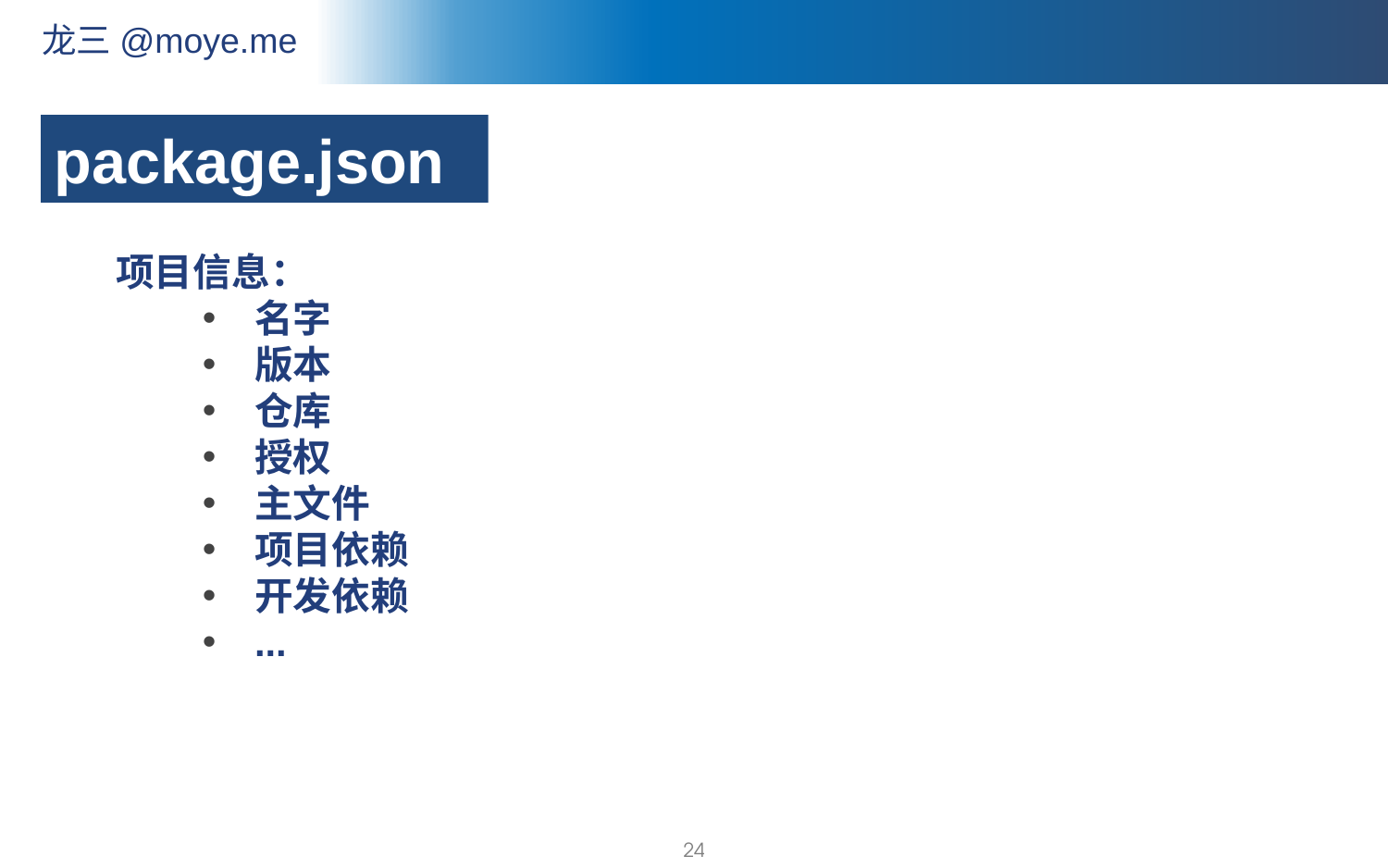

package.json
项目信息：
名字
版本
仓库
授权
主文件
项目依赖
开发依赖
...
24